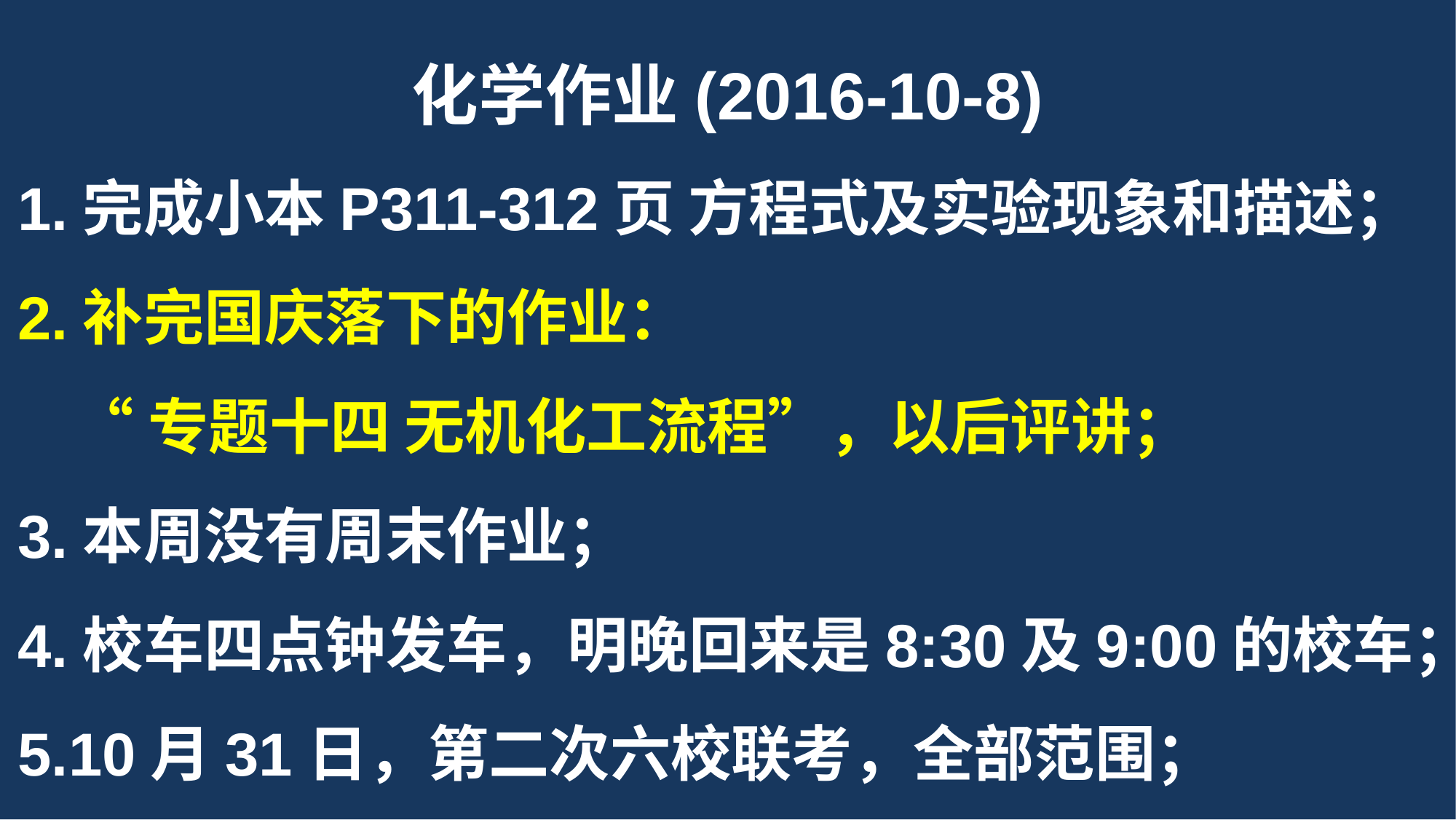

化学作业(2016-10-8)
1.完成小本P311-312页 方程式及实验现象和描述；
2.补完国庆落下的作业：
    “专题十四 无机化工流程”，以后评讲；
3.本周没有周末作业；
4.校车四点钟发车，明晚回来是8:30及9:00的校车；
5.10月31日，第二次六校联考，全部范围；